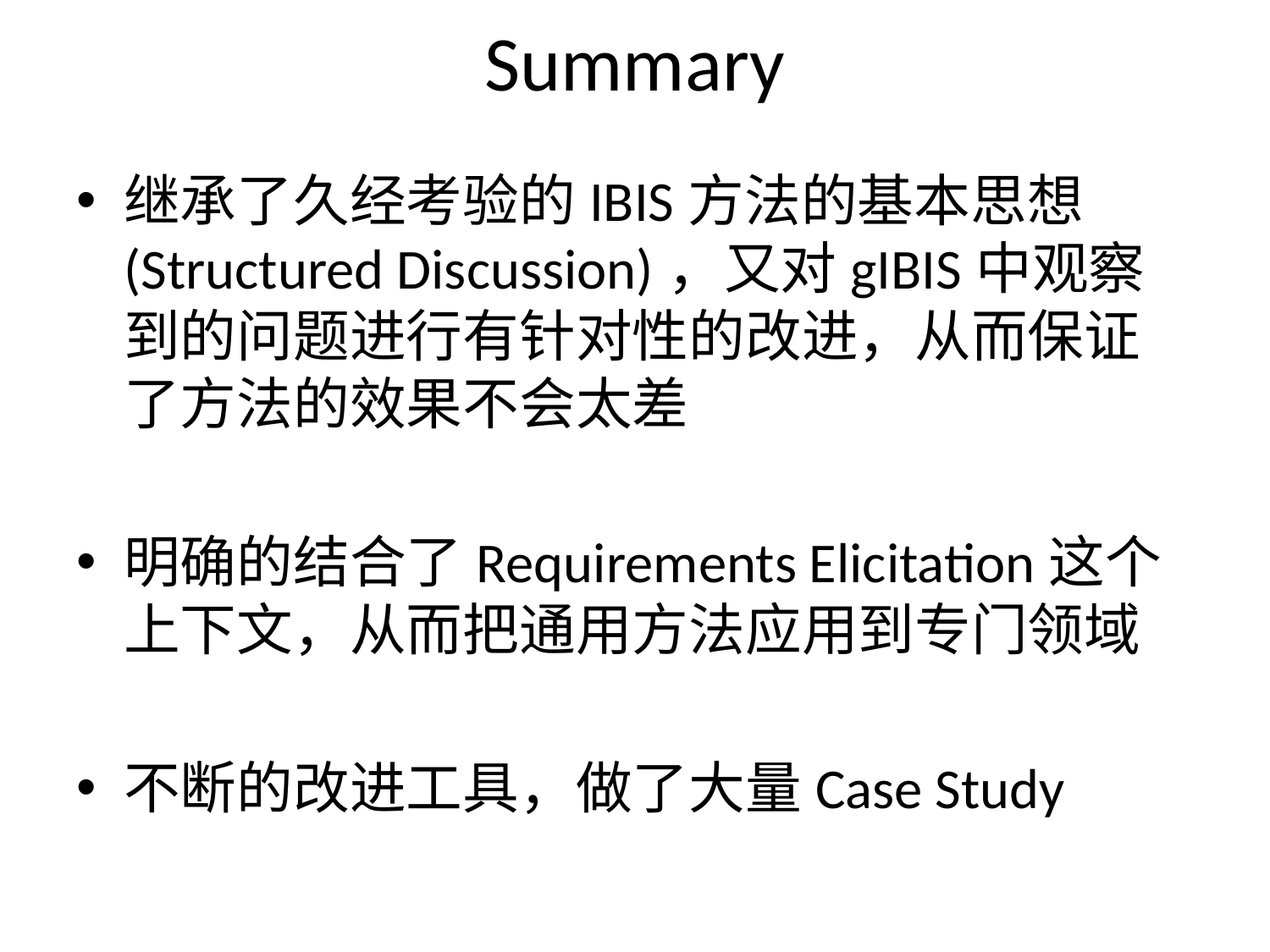

# Summary
继承了久经考验的IBIS方法的基本思想(Structured Discussion)，又对gIBIS中观察到的问题进行有针对性的改进，从而保证了方法的效果不会太差

明确的结合了Requirements Elicitation这个上下文，从而把通用方法应用到专门领域

不断的改进工具，做了大量Case Study